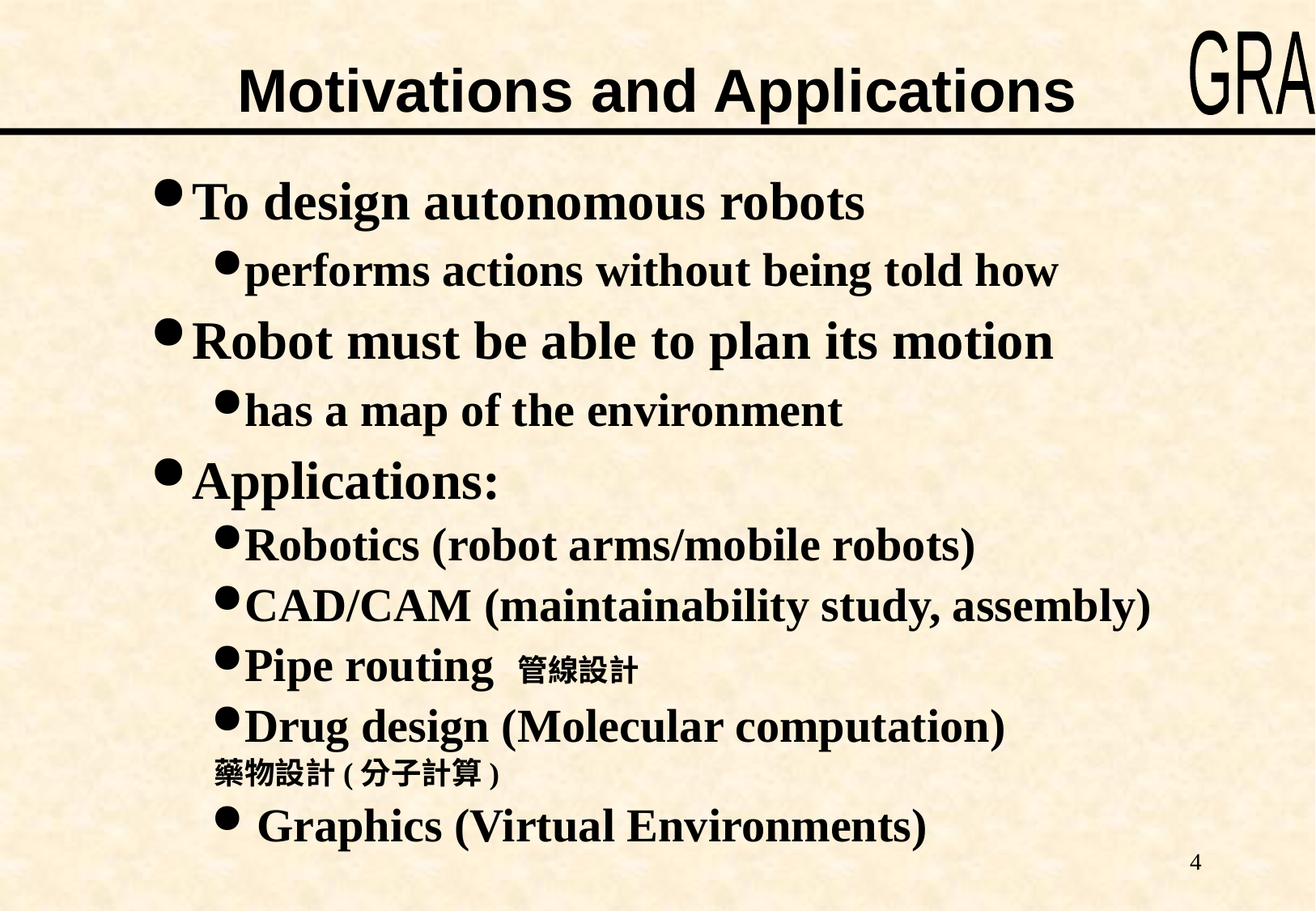

# Motivations and Applications
To design autonomous robots
performs actions without being told how
Robot must be able to plan its motion
has a map of the environment
Applications:
Robotics (robot arms/mobile robots)
CAD/CAM (maintainability study, assembly)
Pipe routing 管線設計
Drug design (Molecular computation)
藥物設計(分子計算)
 Graphics (Virtual Environments)
4